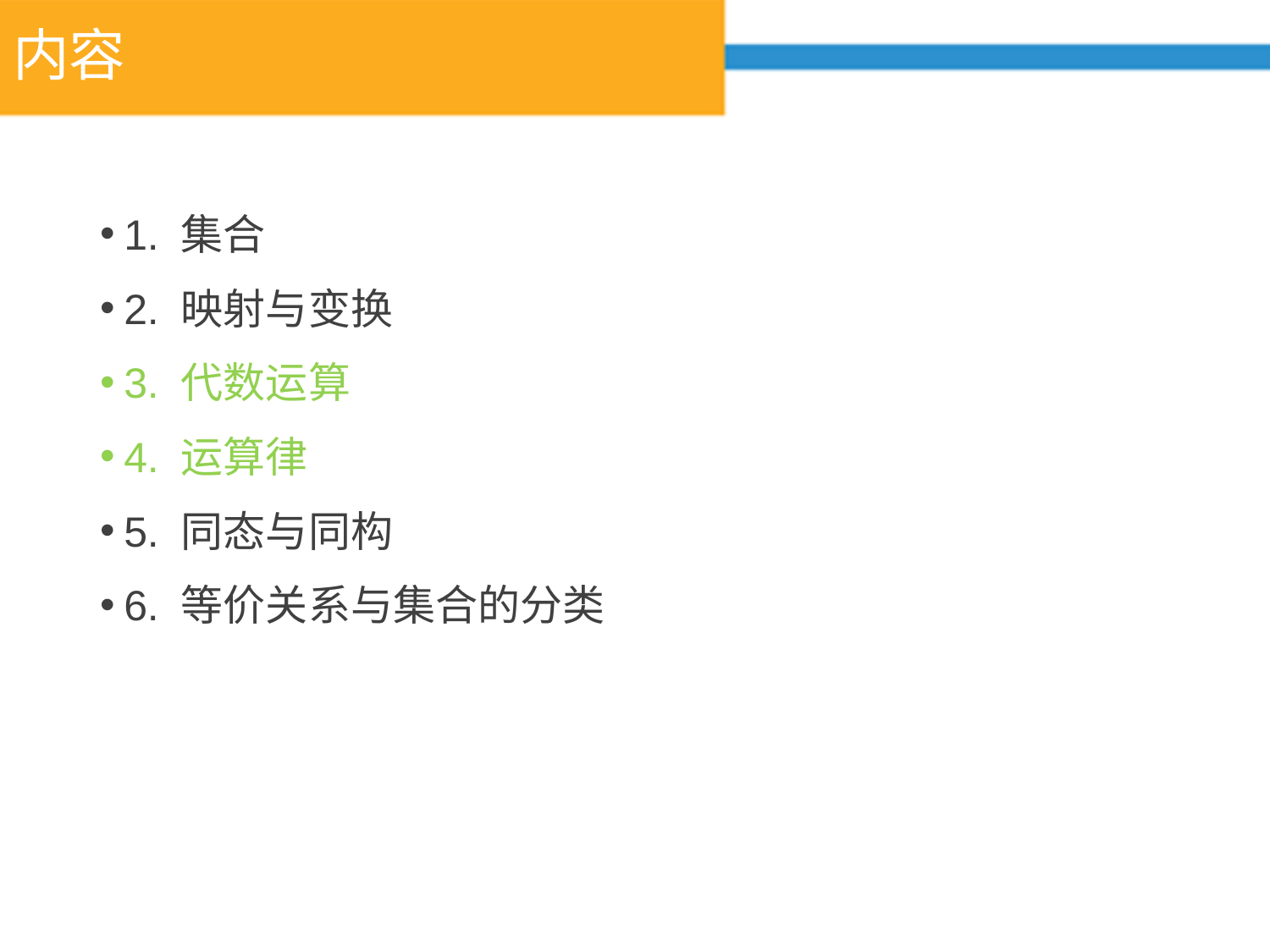

# 内容
1. 集合
2. 映射与变换
3. 代数运算
4. 运算律
5. 同态与同构
6. 等价关系与集合的分类